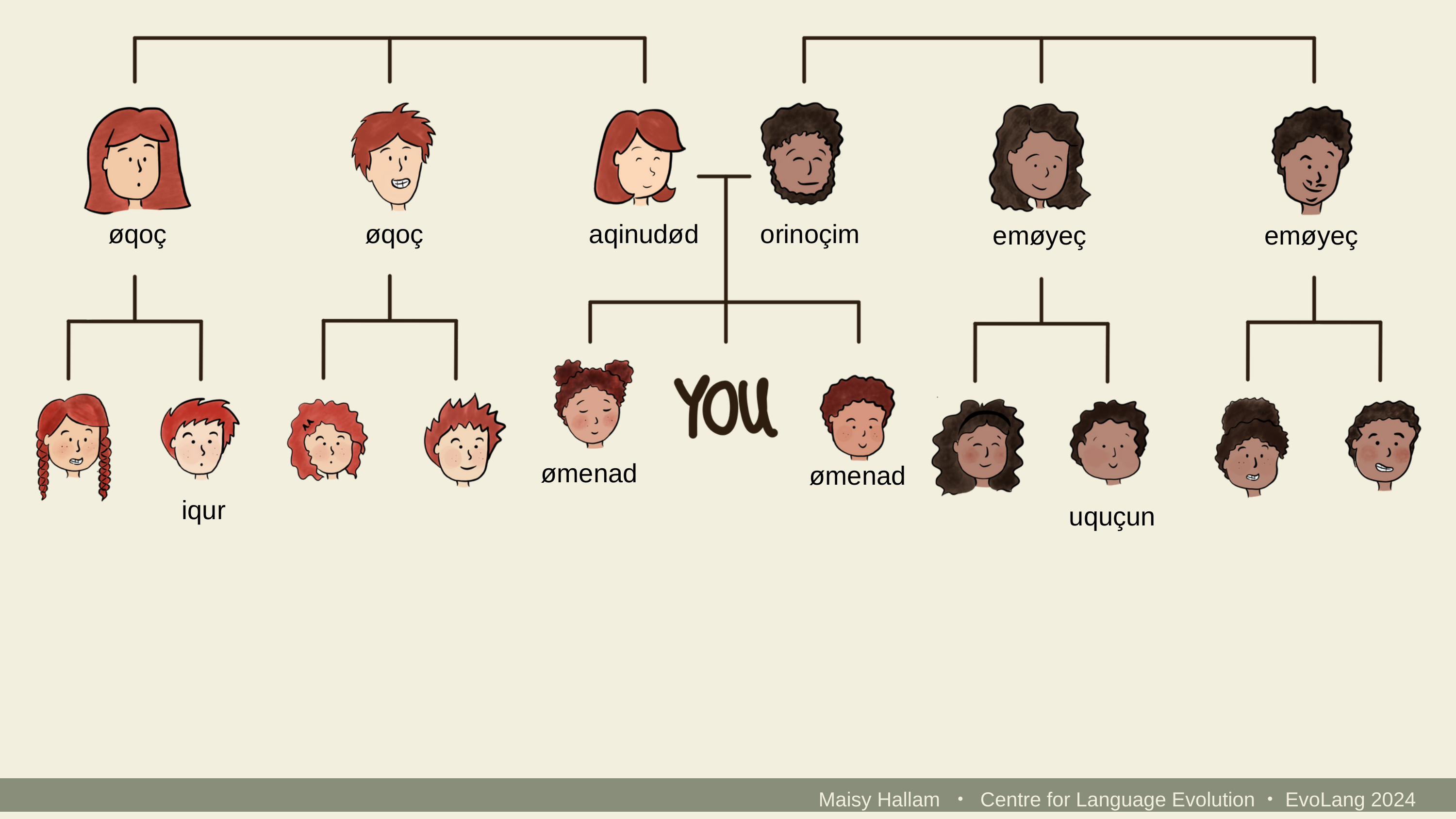

øqoç
øqoç
aqinudød
orinoçim
emøyeç
emøyeç
ømenad
ømenad
iqur
uquçun

Maisy Hallam ・ Centre for Language Evolution・EvoLang 2024